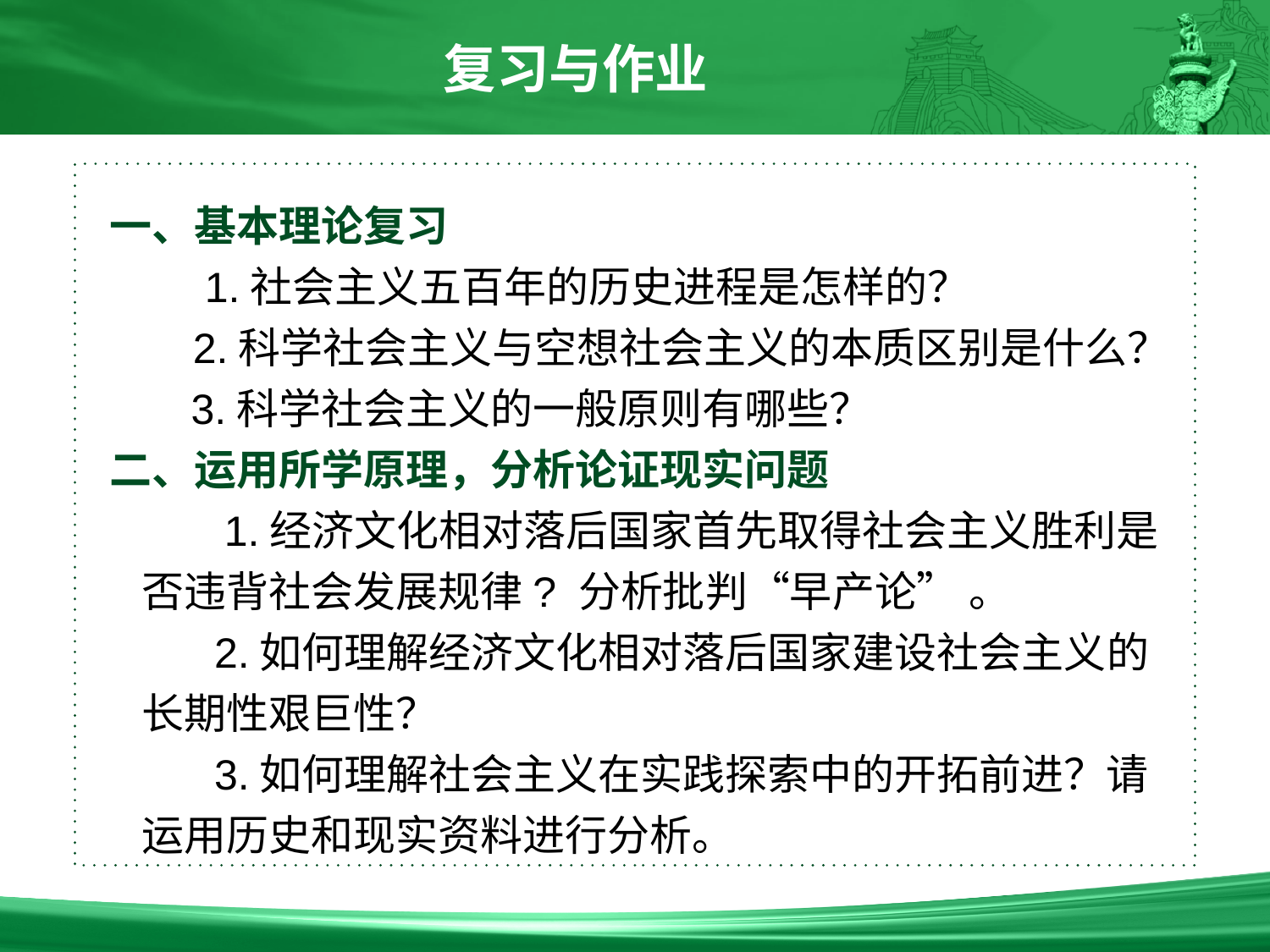

复习与作业
一、基本理论复习
　　1.社会主义五百年的历史进程是怎样的？
       2.科学社会主义与空想社会主义的本质区别是什么？
　   3.科学社会主义的一般原则有哪些？
二、运用所学原理，分析论证现实问题
 　　1.经济文化相对落后国家首先取得社会主义胜利是否违背社会发展规律? 分析批判“早产论” 。
　　 2.如何理解经济文化相对落后国家建设社会主义的长期性艰巨性？
　　 3.如何理解社会主义在实践探索中的开拓前进？请运用历史和现实资料进行分析。